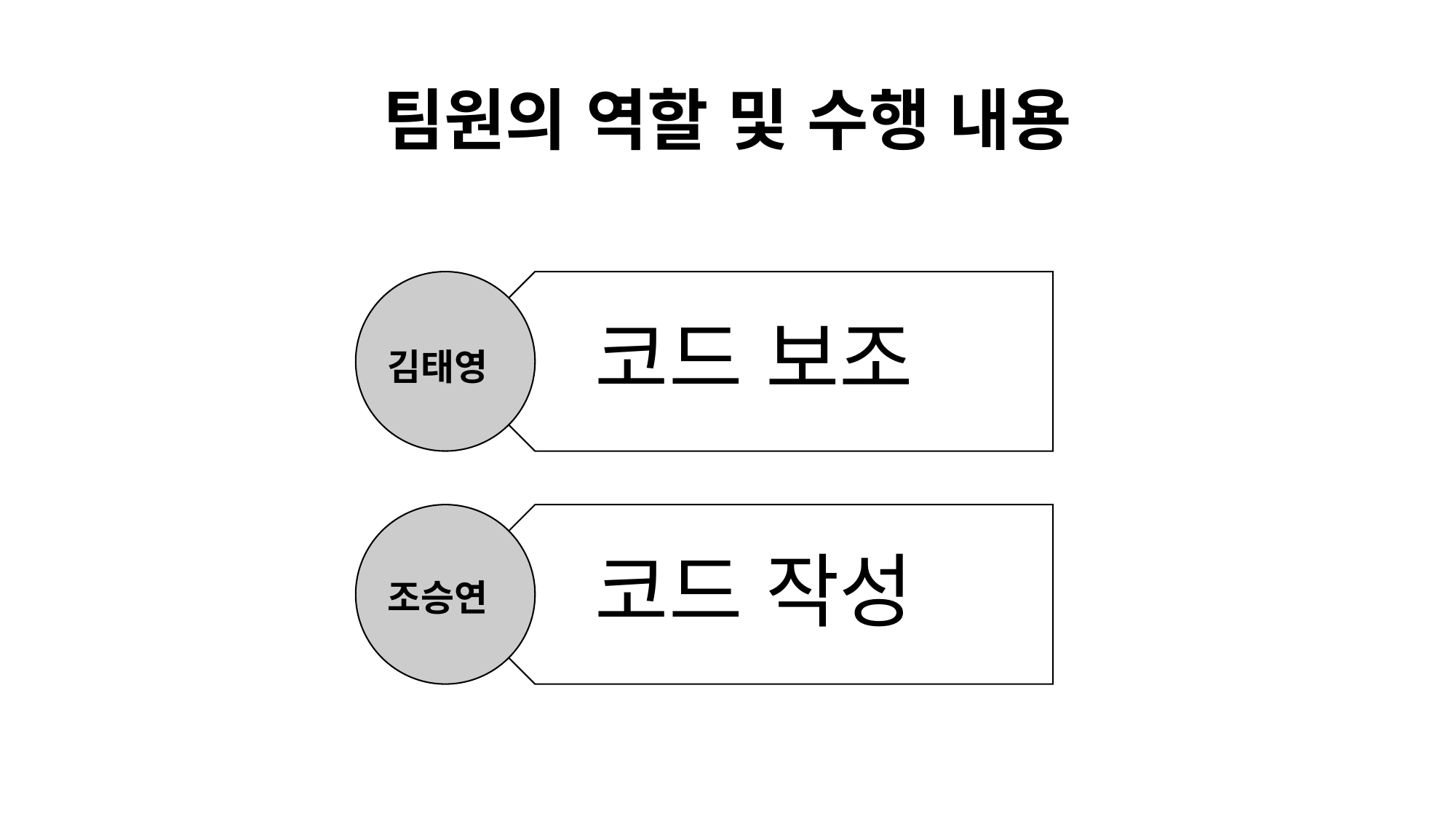

# 팀원의 역할 및 수행 내용
코드 보조
코드 작성
김태영
조승연